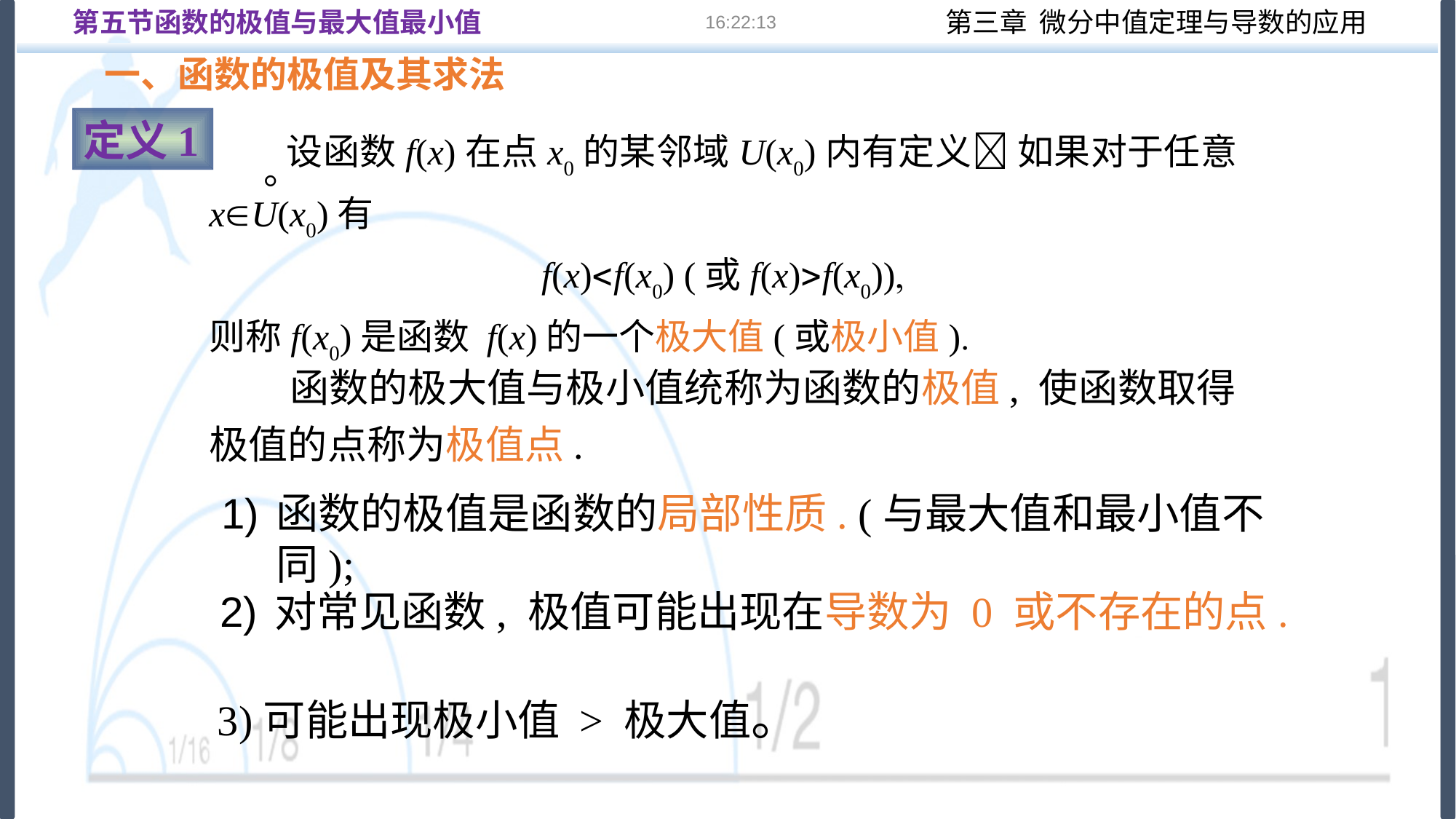

第五节函数的极值与最大值最小值
16:22:13
一、函数的极值及其求法
定义1
        设函数f(x)在点x0的某邻域U(x0)内有定义, 如果对于任意x∈U(x0)有
f(x)<f(x0) (或f(x)>f(x0)),
则称f(x0)是函数 f(x)的一个极大值(或极小值).
。
        函数的极大值与极小值统称为函数的极值, 使函数取得极值的点称为极值点.
函数的极值是函数的局部性质. (与最大值和最小值不同);
对常见函数, 极值可能出现在导数为 0 或不存在的点.
3)可能出现极小值 > 极大值。